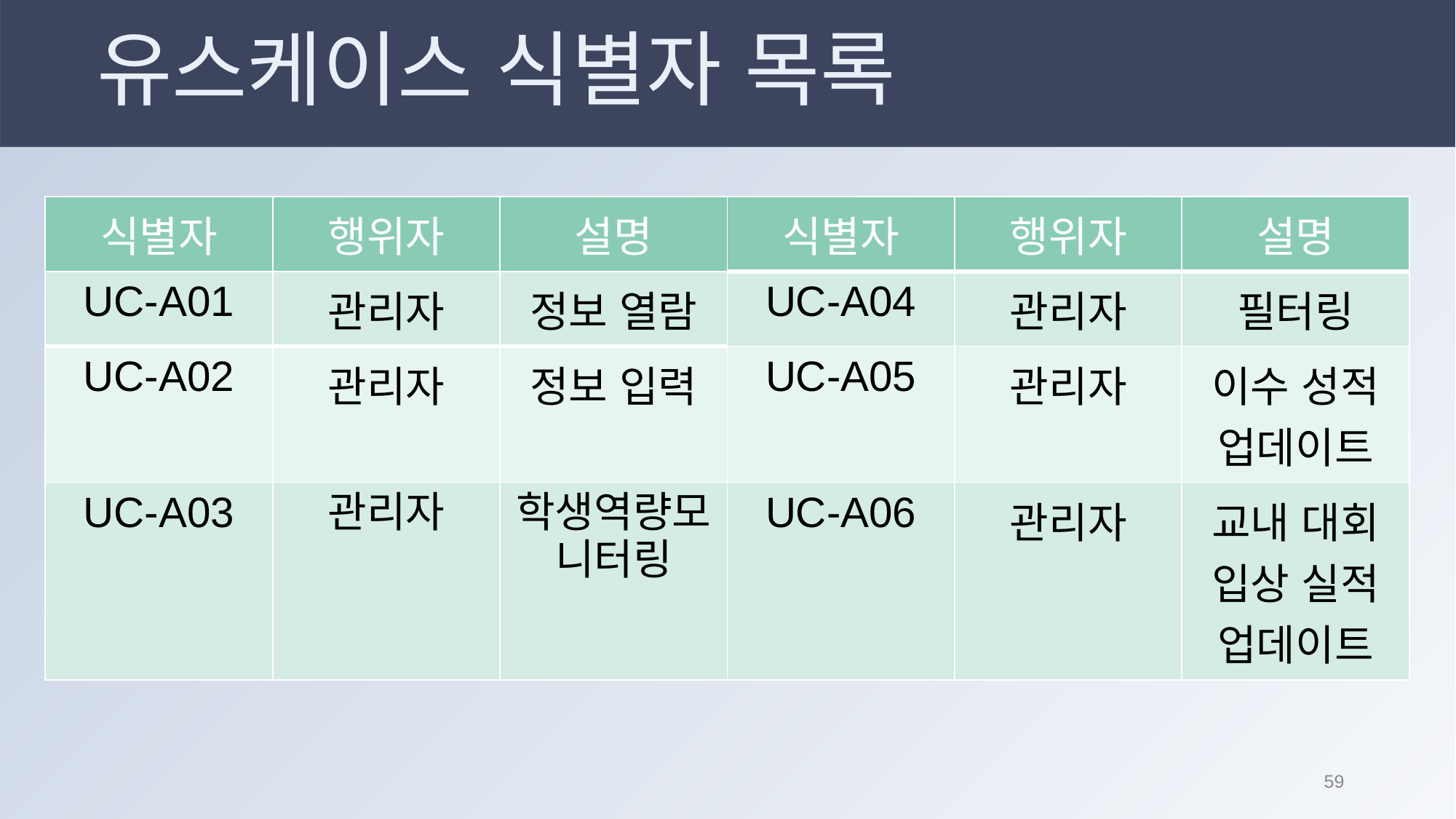

# 유스케이스 식별자 목록

| 식별자 | 행위자 | 설명 | 식별자 | 행위자 | 설명 |
| --- | --- | --- | --- | --- | --- |
| UC-A01 | 관리자 | 정보 열람 | UC-A04 | 관리자 | 필터링 |
| UC-A02 | 관리자 | 정보 입력 | UC-A05 | 관리자 | 이수 성적 업데이트 |
| UC-A03 | 관리자 | 학생역량모니터링 | UC-A06 | 관리자 | 교내 대회 입상 실적 업데이트 |
59